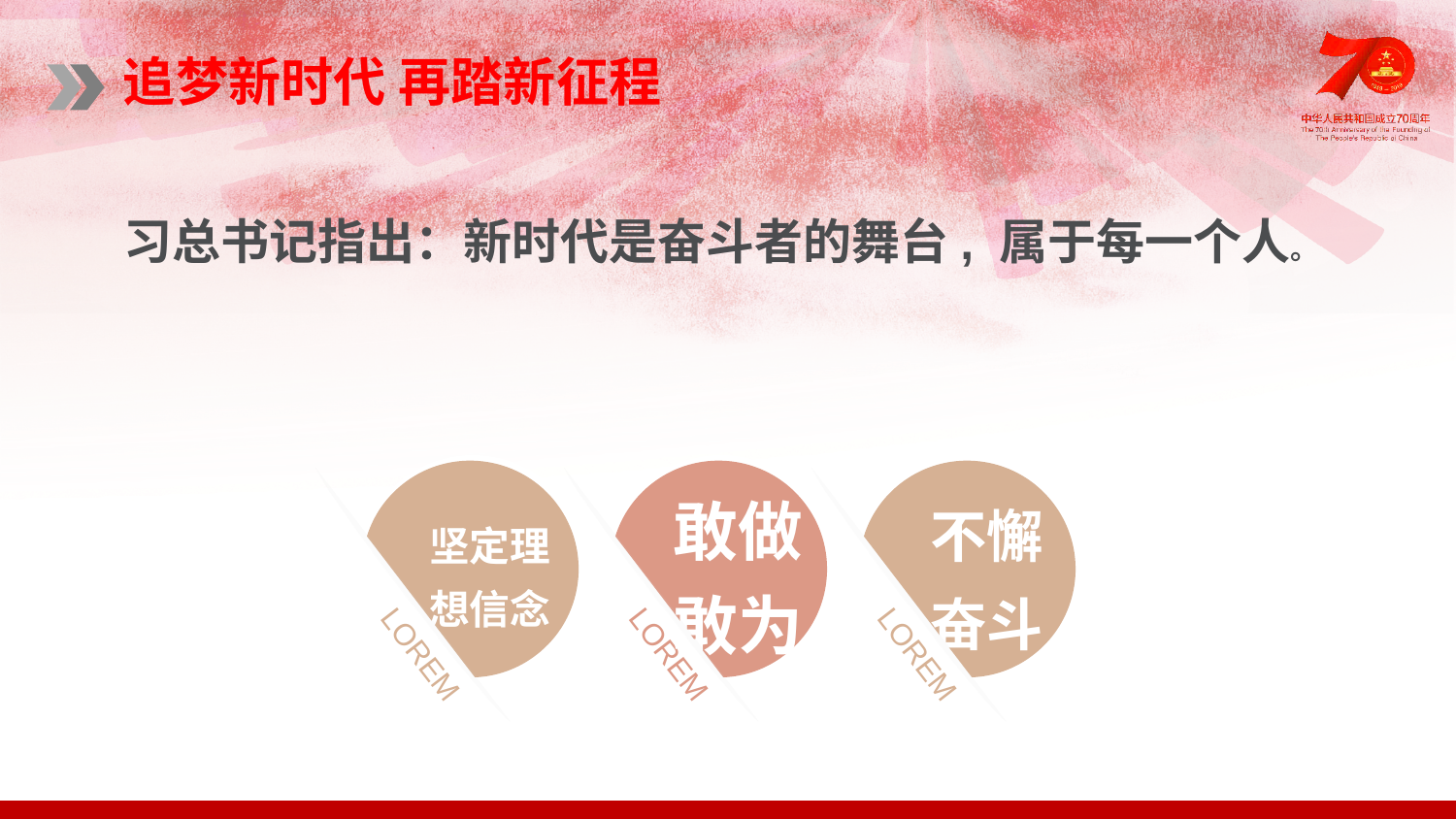

追梦新时代 再踏新征程

习总书记指出：新时代是奋斗者的舞台, 属于每一个人。
坚定理想信念
敢做敢为
不懈奋斗

LOREM
LOREM
LOREM